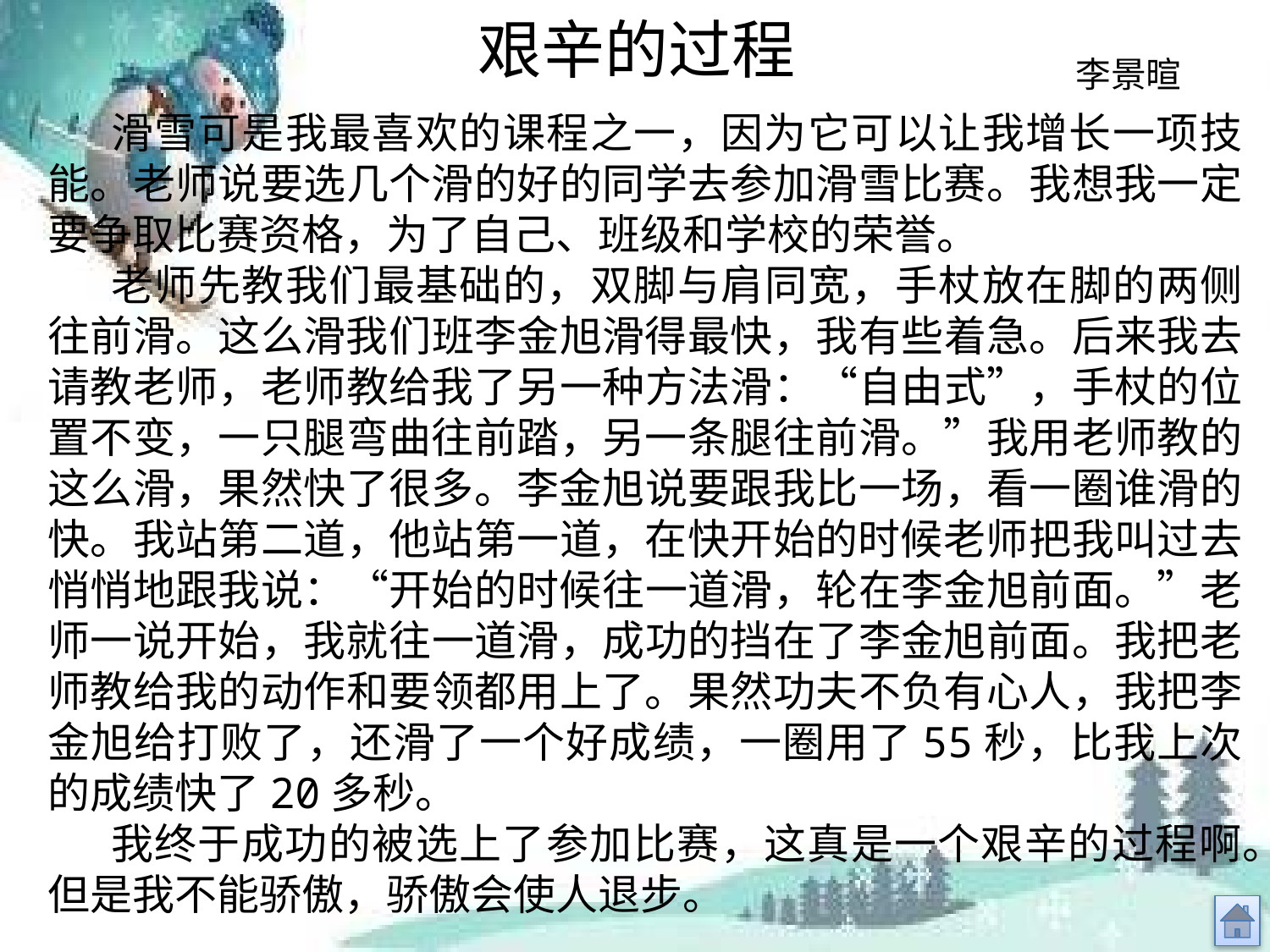

# 艰辛的过程
李景暄
滑雪可是我最喜欢的课程之一，因为它可以让我增长一项技能。老师说要选几个滑的好的同学去参加滑雪比赛。我想我一定要争取比赛资格，为了自己、班级和学校的荣誉。
老师先教我们最基础的，双脚与肩同宽，手杖放在脚的两侧往前滑。这么滑我们班李金旭滑得最快，我有些着急。后来我去请教老师，老师教给我了另一种方法滑：“自由式”，手杖的位置不变，一只腿弯曲往前踏，另一条腿往前滑。”我用老师教的这么滑，果然快了很多。李金旭说要跟我比一场，看一圈谁滑的快。我站第二道，他站第一道，在快开始的时候老师把我叫过去悄悄地跟我说：“开始的时候往一道滑，轮在李金旭前面。”老师一说开始，我就往一道滑，成功的挡在了李金旭前面。我把老师教给我的动作和要领都用上了。果然功夫不负有心人，我把李金旭给打败了，还滑了一个好成绩，一圈用了55秒，比我上次的成绩快了20多秒。
我终于成功的被选上了参加比赛，这真是一个艰辛的过程啊。但是我不能骄傲，骄傲会使人退步。